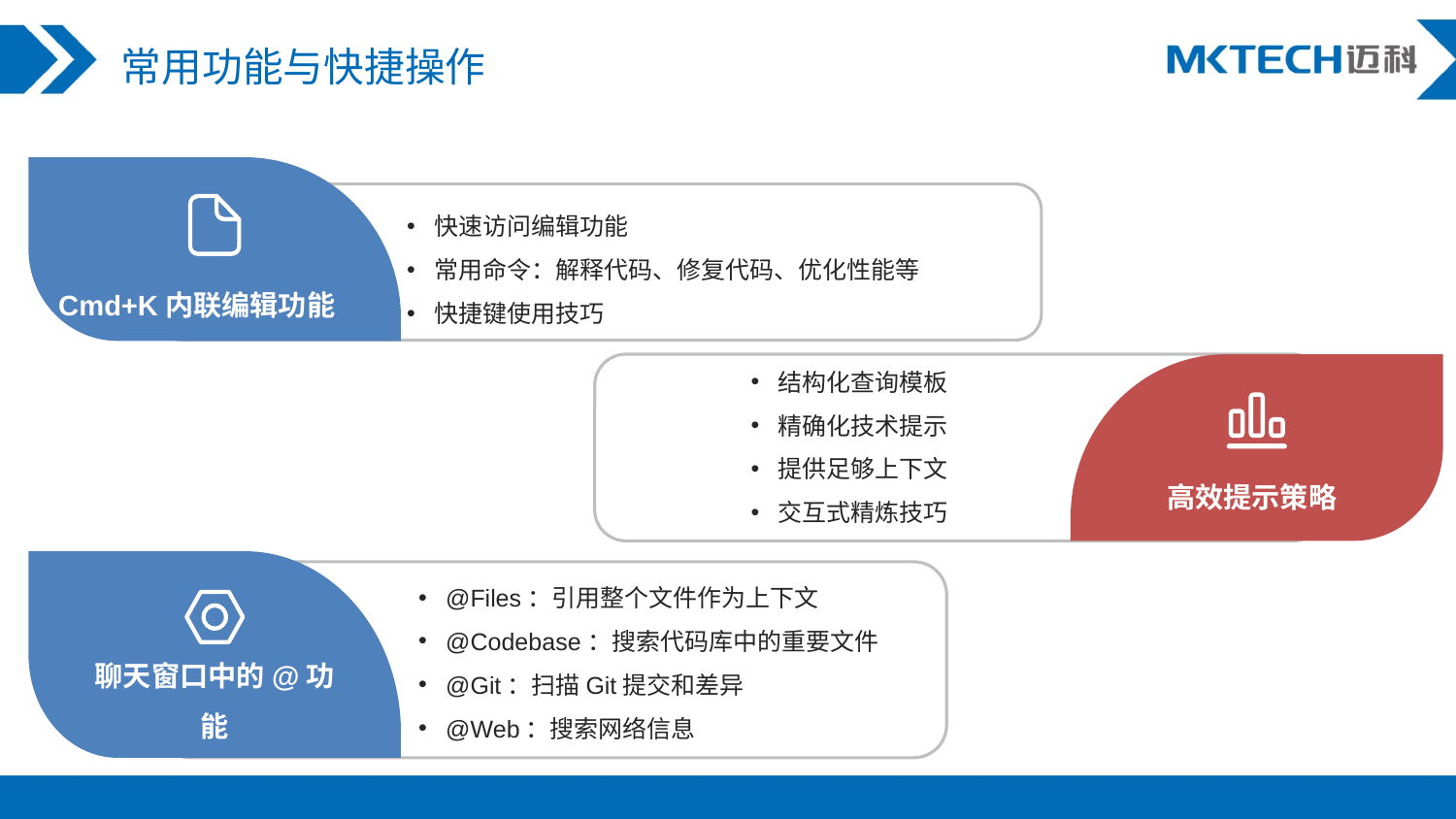

常用功能与快捷操作

快速访问编辑功能
常用命令：解释代码、修复代码、优化性能等
快捷键使用技巧
Cmd+K内联编辑功能

结构化查询模板
精确化技术提示
提供足够上下文
交互式精炼技巧

高效提示策略

@Files：引用整个文件作为上下文
@Codebase：搜索代码库中的重要文件
@Git：扫描Git提交和差异
@Web：搜索网络信息
聊天窗口中的@功能